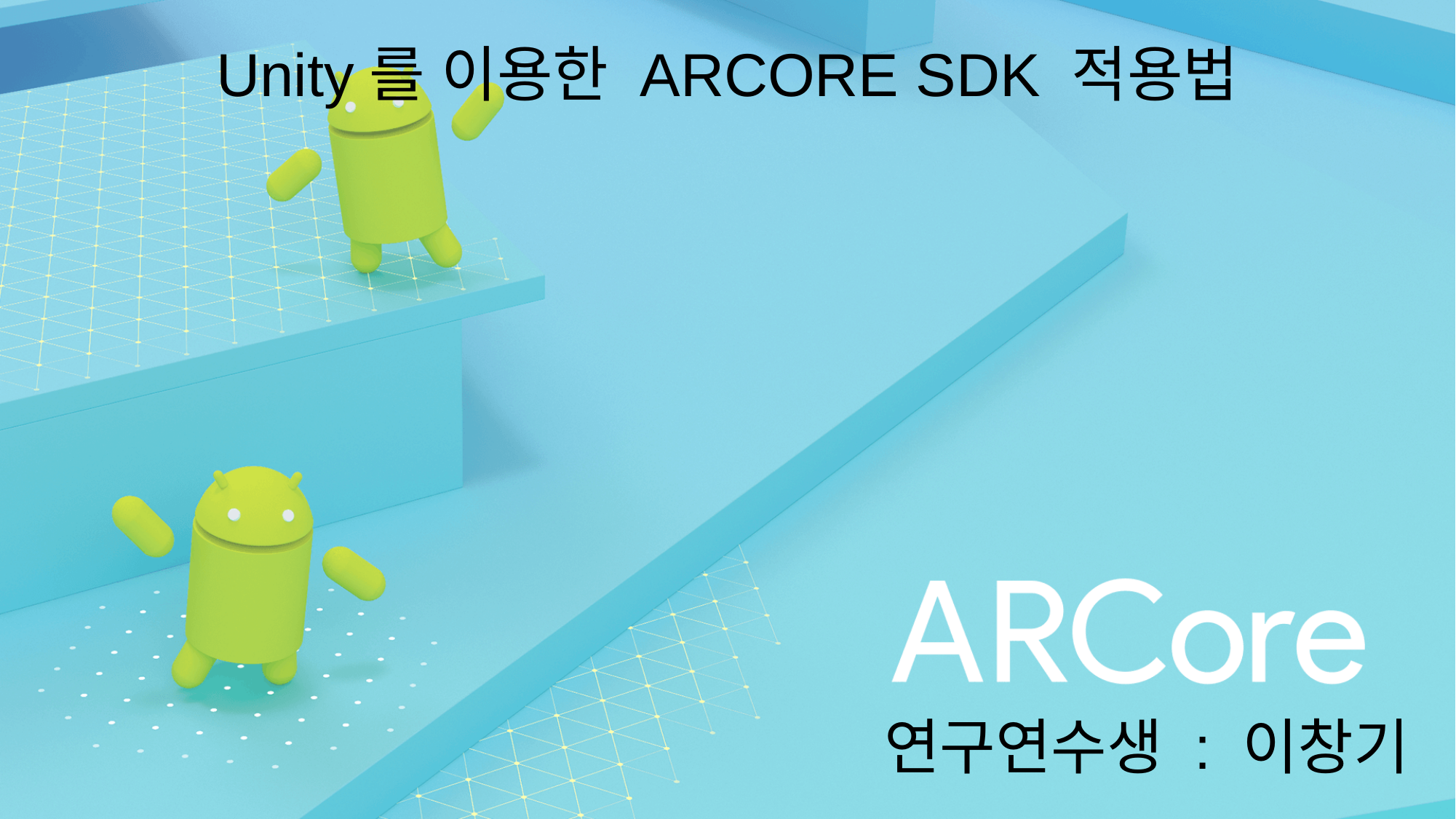

Unity를 이용한 ARCORE SDK 적용법
연구연수생 : 이창기